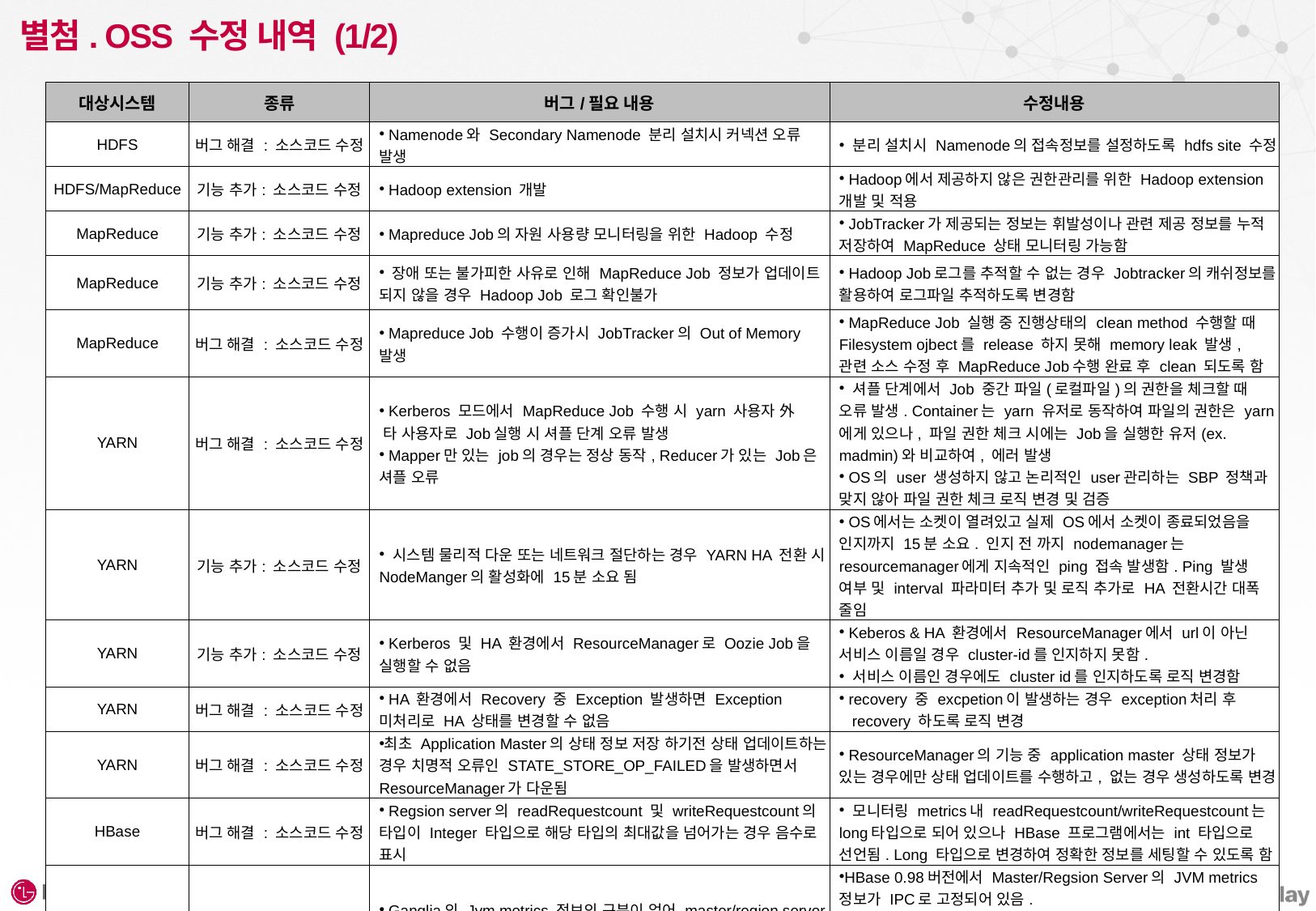

# 별첨. OSS 수정 내역 (1/2)
| 대상시스템 | 종류 | 버그/필요 내용 | 수정내용 |
| --- | --- | --- | --- |
| HDFS | 버그 해결 : 소스코드 수정 | Namenode와 Secondary Namenode 분리 설치시 커넥션 오류 발생 | 분리 설치시 Namenode의 접속정보를 설정하도록 hdfs site 수정 |
| HDFS/MapReduce | 기능 추가: 소스코드 수정 | Hadoop extension 개발 | Hadoop에서 제공하지 않은 권한관리를 위한 Hadoop extension 개발 및 적용 |
| MapReduce | 기능 추가: 소스코드 수정 | Mapreduce Job의 자원 사용량 모니터링을 위한 Hadoop 수정 | JobTracker가 제공되는 정보는 휘발성이나 관련 제공 정보를 누적 저장하여 MapReduce 상태 모니터링 가능함 |
| MapReduce | 기능 추가: 소스코드 수정 | 장애 또는 불가피한 사유로 인해 MapReduce Job 정보가 업데이트 되지 않을 경우 Hadoop Job 로그 확인불가 | Hadoop Job로그를 추적할 수 없는 경우 Jobtracker의 캐쉬정보를 활용하여 로그파일 추적하도록 변경함 |
| MapReduce | 버그 해결 : 소스코드 수정 | Mapreduce Job 수행이 증가시 JobTracker의 Out of Memory 발생 | MapReduce Job 실행 중 진행상태의 clean method 수행할 때 Filesystem ojbect를 release 하지 못해 memory leak 발생, 관련 소스 수정 후 MapReduce Job수행 완료 후 clean 되도록 함 |
| YARN | 버그 해결 : 소스코드 수정 | Kerberos 모드에서 MapReduce Job 수행 시 yarn 사용자 外 타 사용자로 Job실행 시 셔플 단계 오류 발생 Mapper만 있는 job의 경우는 정상 동작, Reducer가 있는 Job은 셔플 오류 | 셔플 단계에서 Job 중간 파일(로컬파일)의 권한을 체크할 때 오류 발생. Container는 yarn 유저로 동작하여 파일의 권한은 yarn에게 있으나, 파일 권한 체크 시에는 Job을 실행한 유저(ex. madmin)와 비교하여, 에러 발생 OS의 user 생성하지 않고 논리적인 user관리하는 SBP 정책과 맞지 않아 파일 권한 체크 로직 변경 및 검증 |
| YARN | 기능 추가: 소스코드 수정 | 시스템 물리적 다운 또는 네트워크 절단하는 경우 YARN HA 전환 시 NodeManger의 활성화에 15분 소요 됨 | OS에서는 소켓이 열려있고 실제 OS에서 소켓이 종료되었음을 인지까지 15분 소요. 인지 전 까지 nodemanager는 resourcemanager에게 지속적인 ping 접속 발생함. Ping 발생 여부 및 interval 파라미터 추가 및 로직 추가로 HA 전환시간 대폭 줄임 |
| YARN | 기능 추가: 소스코드 수정 | Kerberos 및 HA 환경에서 ResourceManager로 Oozie Job을 실행할 수 없음 | Keberos & HA 환경에서 ResourceManager에서 url이 아닌 서비스 이름일 경우 cluster-id를 인지하지 못함. 서비스 이름인 경우에도 cluster id를 인지하도록 로직 변경함 |
| YARN | 버그 해결 : 소스코드 수정 | HA 환경에서 Recovery 중 Exception 발생하면 Exception 미처리로 HA 상태를 변경할 수 없음 | recovery 중 excpetion이 발생하는 경우 exception처리 후 recovery 하도록 로직 변경 |
| YARN | 버그 해결 : 소스코드 수정 | 최초 Application Master의 상태 정보 저장 하기전 상태 업데이트하는 경우 치명적 오류인 STATE\_STORE\_OP\_FAILED을 발생하면서 ResourceManager가 다운됨 | ResourceManager의 기능 중 application master 상태 정보가 있는 경우에만 상태 업데이트를 수행하고, 없는 경우 생성하도록 변경 |
| HBase | 버그 해결 : 소스코드 수정 | Regsion server의 readRequestcount 및 writeRequestcount의 타입이 Integer 타입으로 해당 타입의 최대값을 넘어가는 경우 음수로 표시 | 모니터링 metrics내 readRequestcount/writeRequestcount는 long타입으로 되어 있으나 HBase 프로그램에서는 int 타입으로 선언됨. Long 타입으로 변경하여 정확한 정보를 세팅할 수 있도록 함 |
| HBase | 기능 추가: 소스코드 수정 | Ganglia의 Jvm metrics 정보의 구분이 없어 master/region server JVM 정보가 혼합되어 잘못된 정보를 제공함 | HBase 0.98버전에서 Master/Regsion Server의 JVM metrics 정보가 IPC로 고정되어 있음. 따라서 각각의 JVM의 metrics 정보가 혼합되어 잘못된 정보를 제공함. Prefix Master,RegionServer 설정을 하여 각각 ganglia metric 정보가 세팅되도록 변경함 |